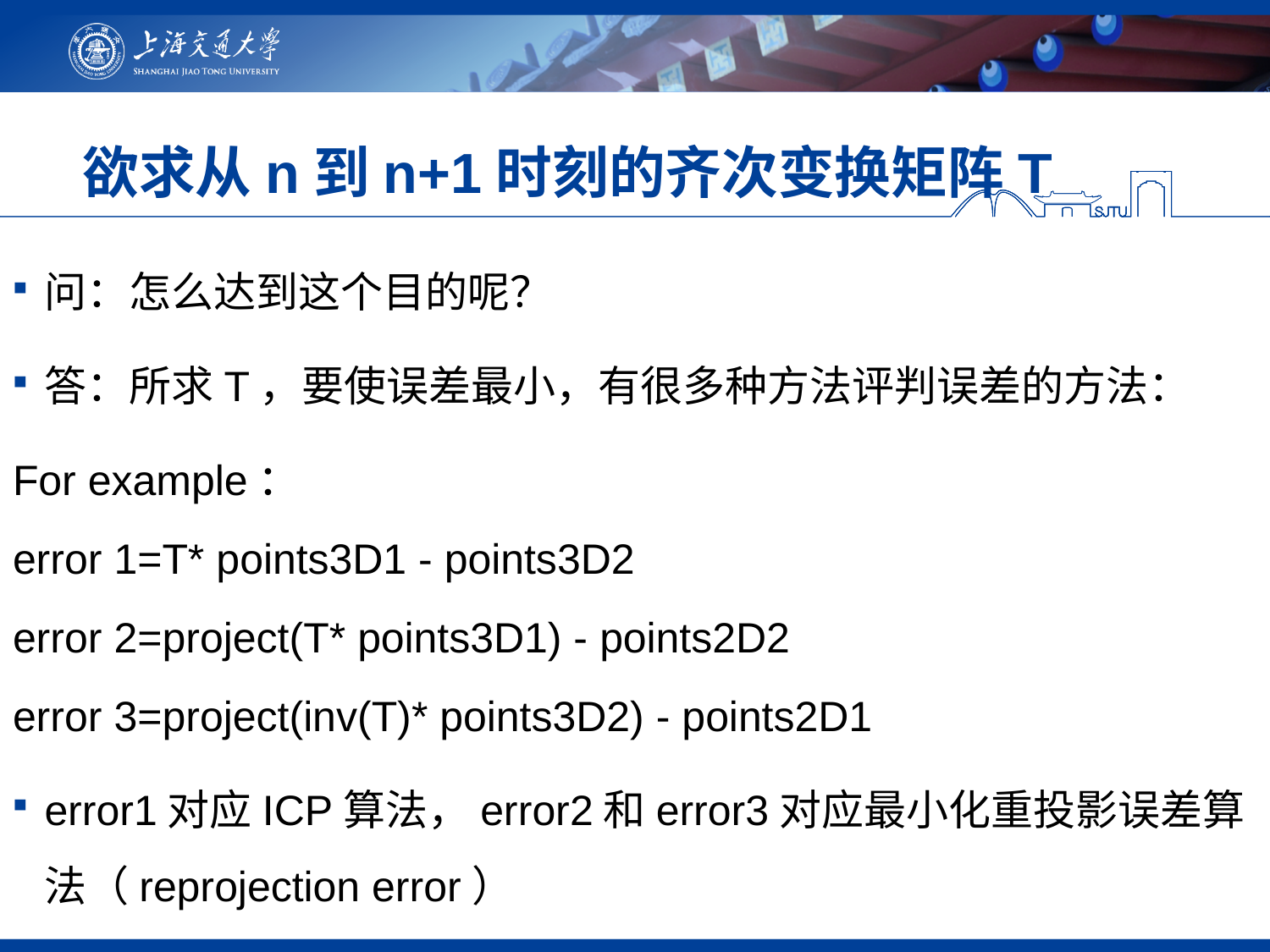

# 欲求从n到n+1时刻的齐次变换矩阵T
问：怎么达到这个目的呢？
答：所求T，要使误差最小，有很多种方法评判误差的方法：
For example：
error 1=T* points3D1 - points3D2
error 2=project(T* points3D1) - points2D2
error 3=project(inv(T)* points3D2) - points2D1
error1对应ICP算法，error2和error3对应最小化重投影误差算法（reprojection error）